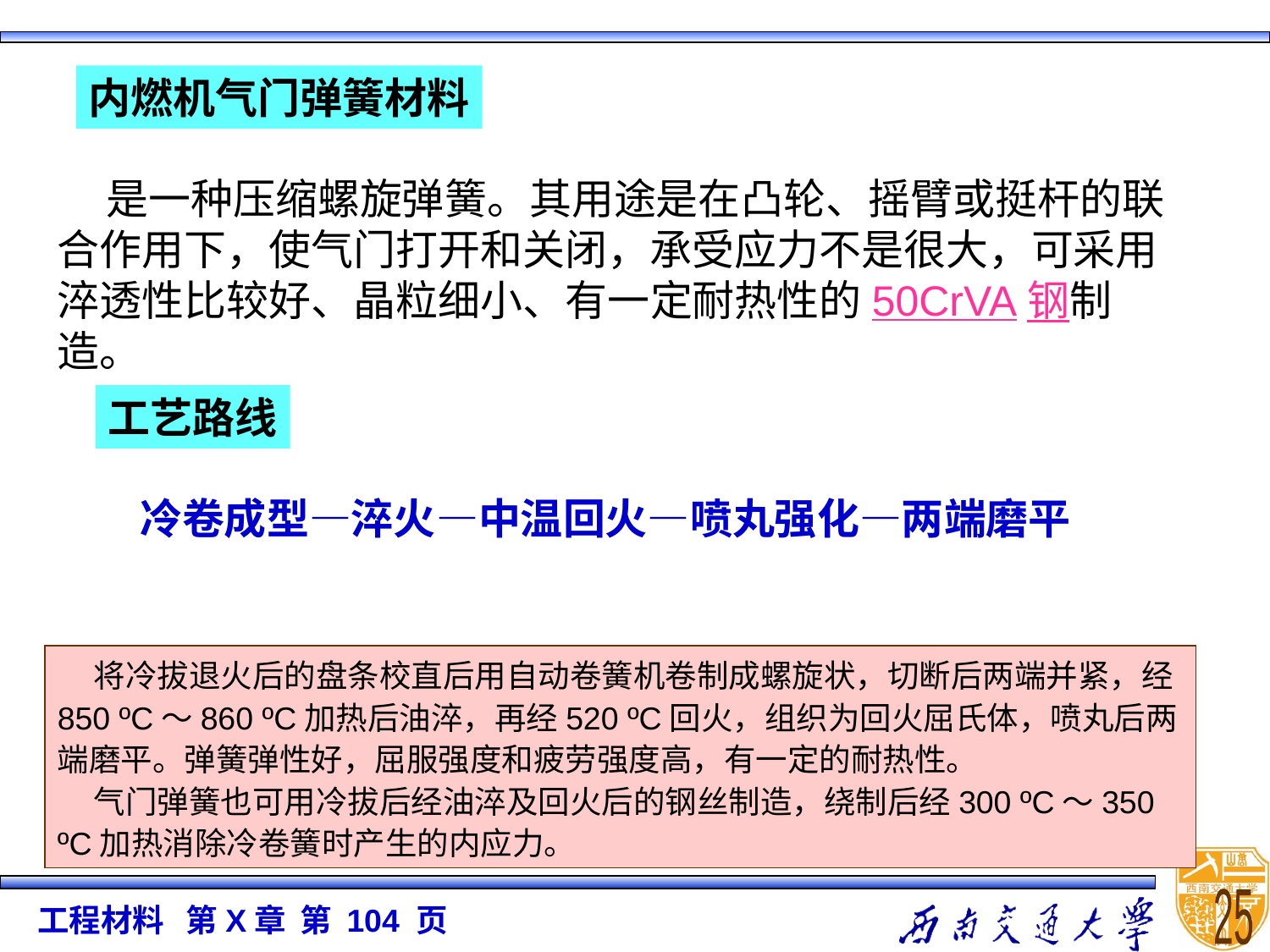

内燃机气门弹簧材料
    是一种压缩螺旋弹簧。其用途是在凸轮、摇臂或挺杆的联合作用下，使气门打开和关闭，承受应力不是很大，可采用淬透性比较好、晶粒细小、有一定耐热性的50CrVA钢制造。
工艺路线
冷卷成型—淬火—中温回火—喷丸强化—两端磨平
    将冷拔退火后的盘条校直后用自动卷簧机卷制成螺旋状，切断后两端并紧，经850 ºC～860 ºC加热后油淬，再经520 ºC回火，组织为回火屈氏体，喷丸后两端磨平。弹簧弹性好，屈服强度和疲劳强度高，有一定的耐热性。
    气门弹簧也可用冷拔后经油淬及回火后的钢丝制造，绕制后经300 ºC～350 ºC加热消除冷卷簧时产生的内应力。
25